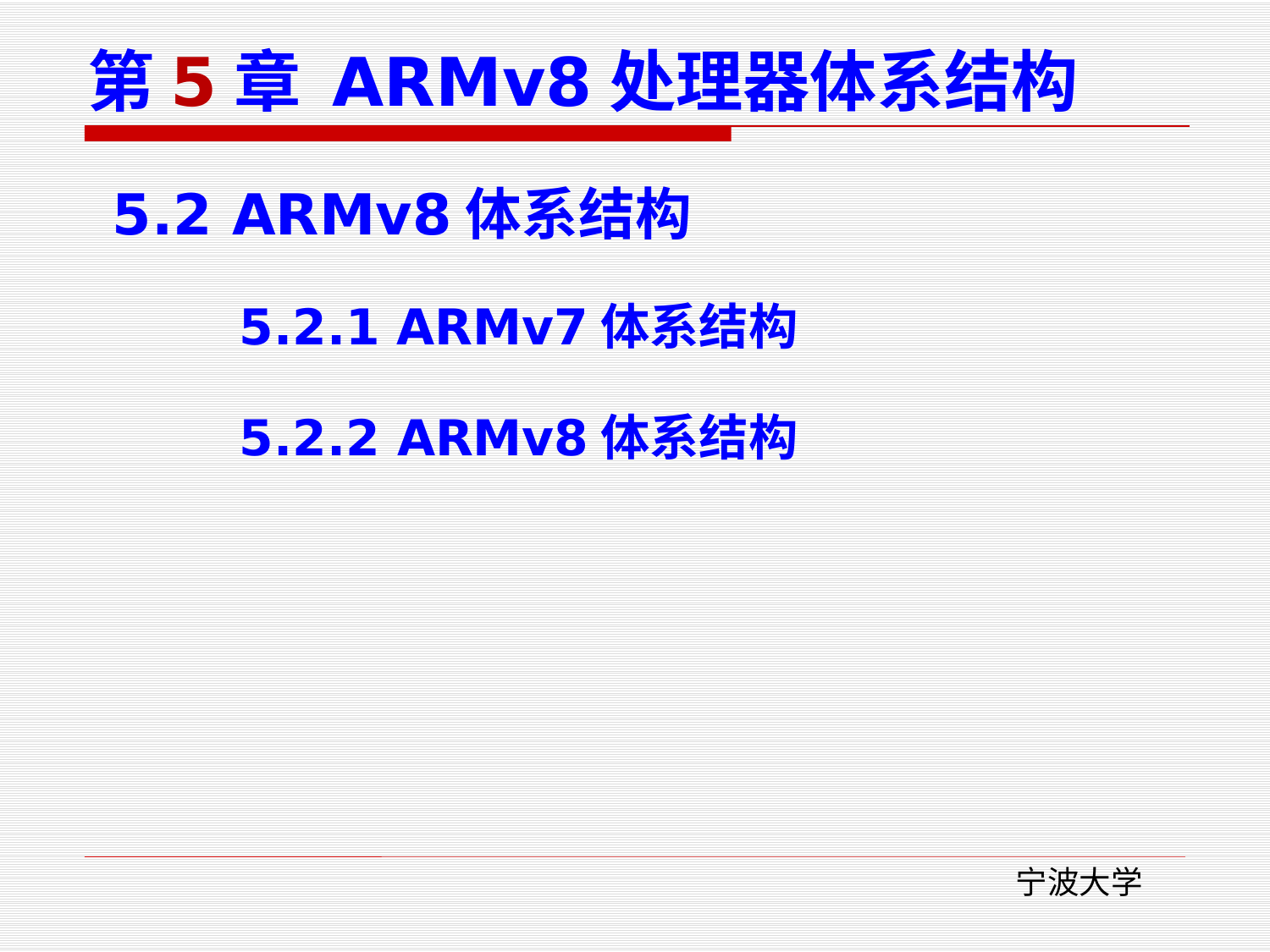

# 第5章 ARMv8处理器体系结构
5.2 ARMv8体系结构
	5.2.1 ARMv7体系结构
5.2.2 ARMv8体系结构